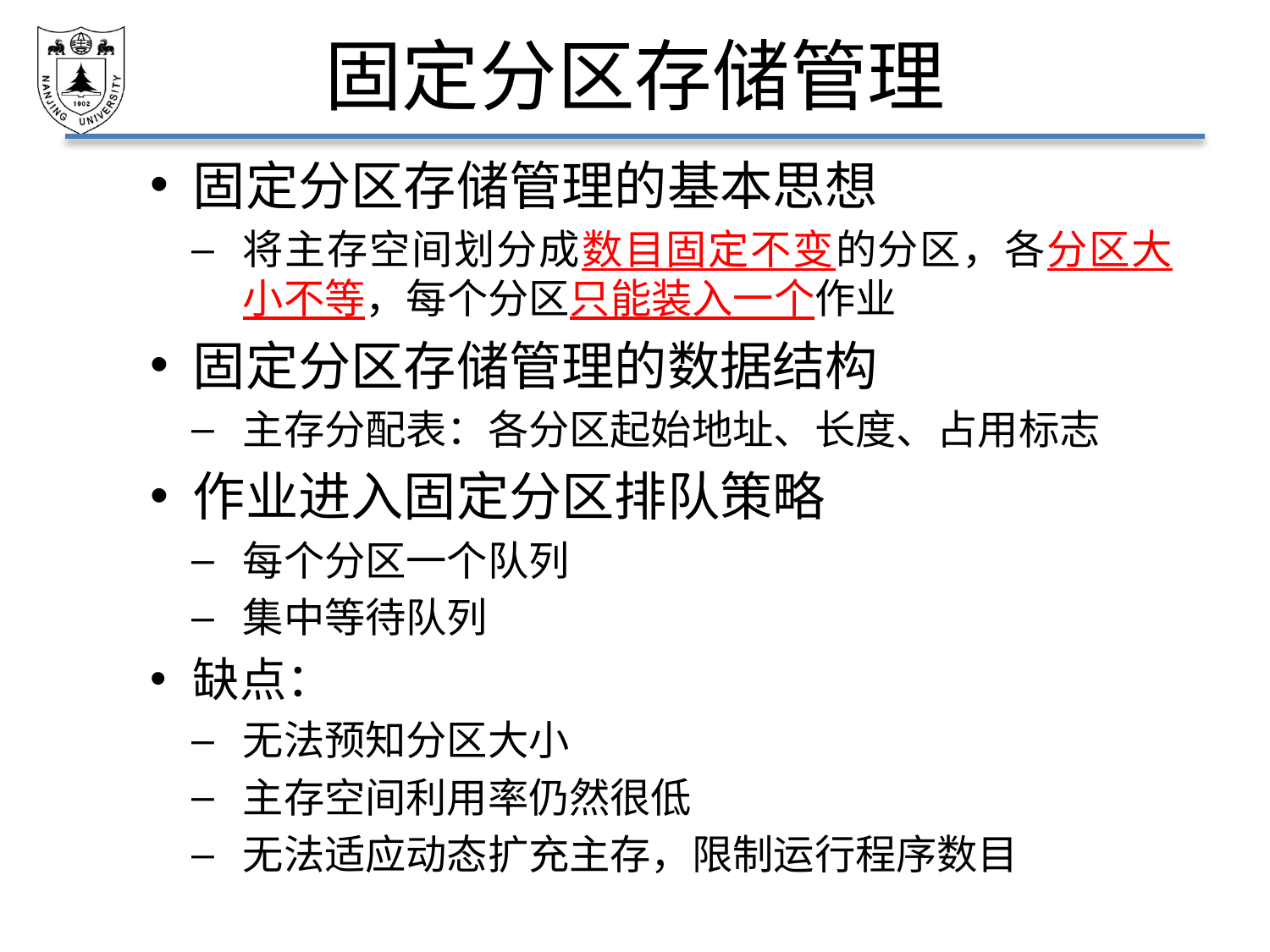

# 固定分区存储管理
固定分区存储管理的基本思想
将主存空间划分成数目固定不变的分区，各分区大小不等，每个分区只能装入一个作业
固定分区存储管理的数据结构
主存分配表：各分区起始地址、长度、占用标志
作业进入固定分区排队策略
每个分区一个队列
集中等待队列
缺点：
无法预知分区大小
主存空间利用率仍然很低
无法适应动态扩充主存，限制运行程序数目